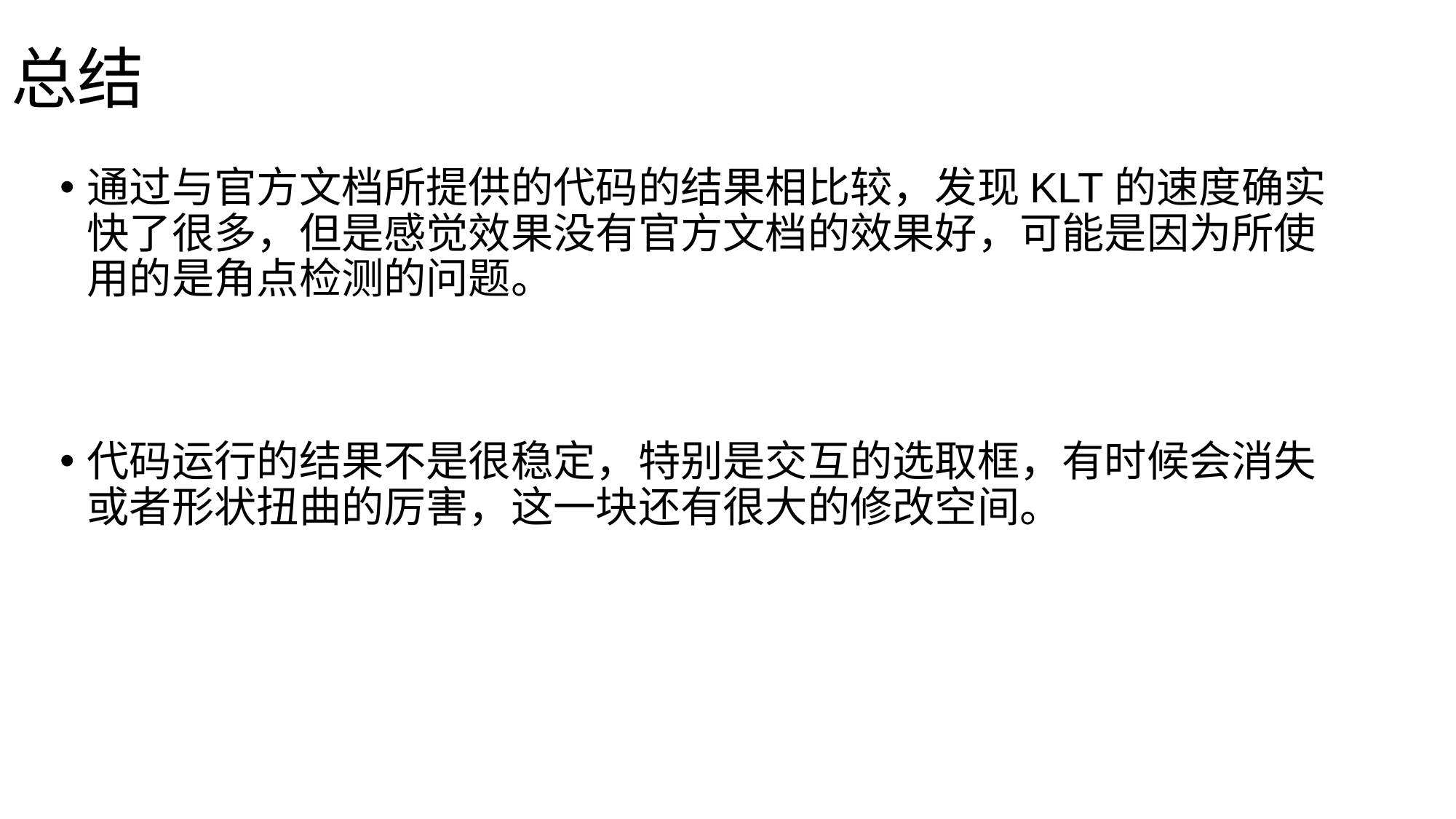

# 总结
通过与官方文档所提供的代码的结果相比较，发现KLT的速度确实快了很多，但是感觉效果没有官方文档的效果好，可能是因为所使用的是角点检测的问题。

代码运行的结果不是很稳定，特别是交互的选取框，有时候会消失或者形状扭曲的厉害，这一块还有很大的修改空间。